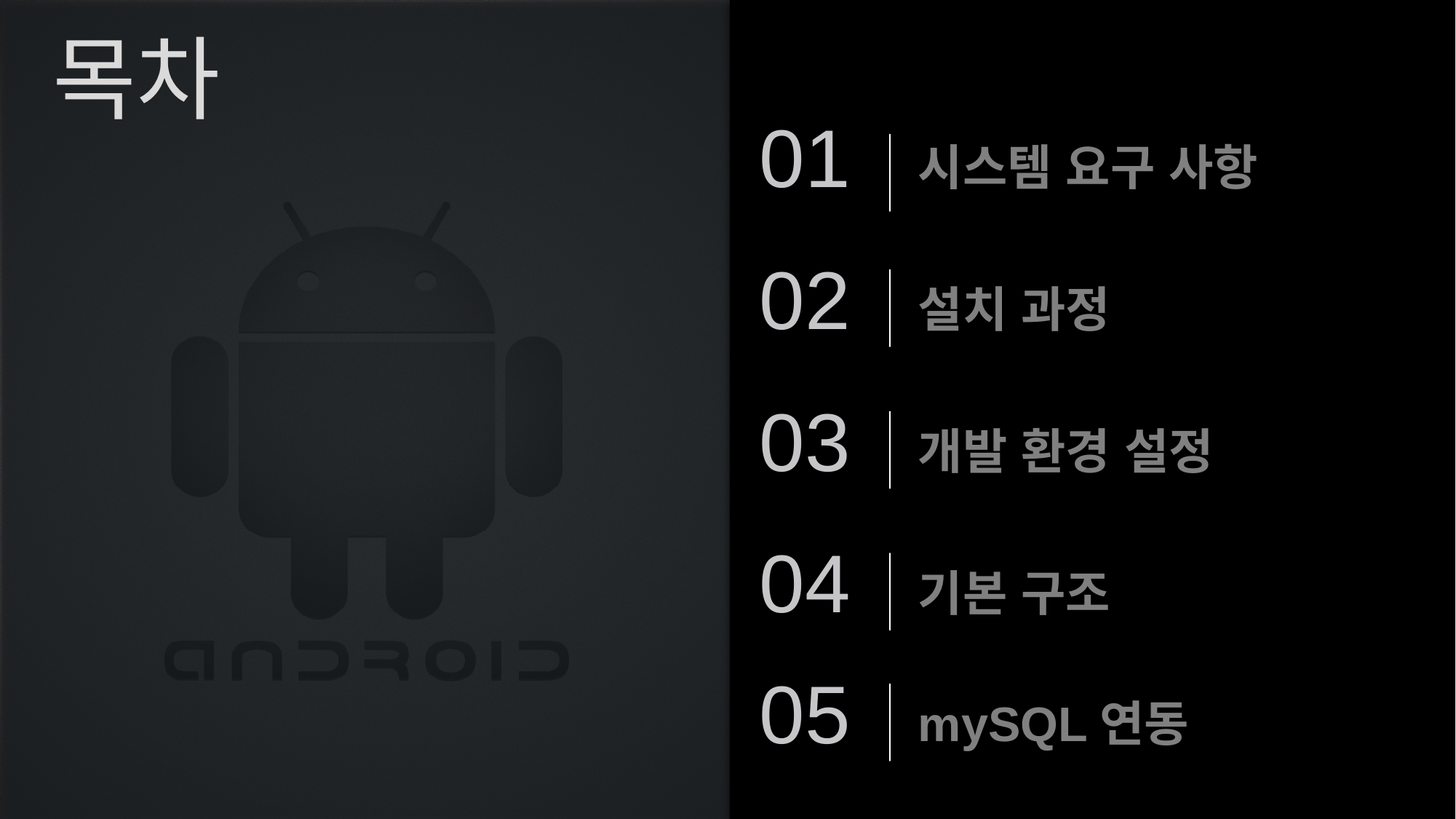

목차
01
시스템 요구 사항
02
설치 과정
03
개발 환경 설정
04
기본 구조
05
mySQL연동